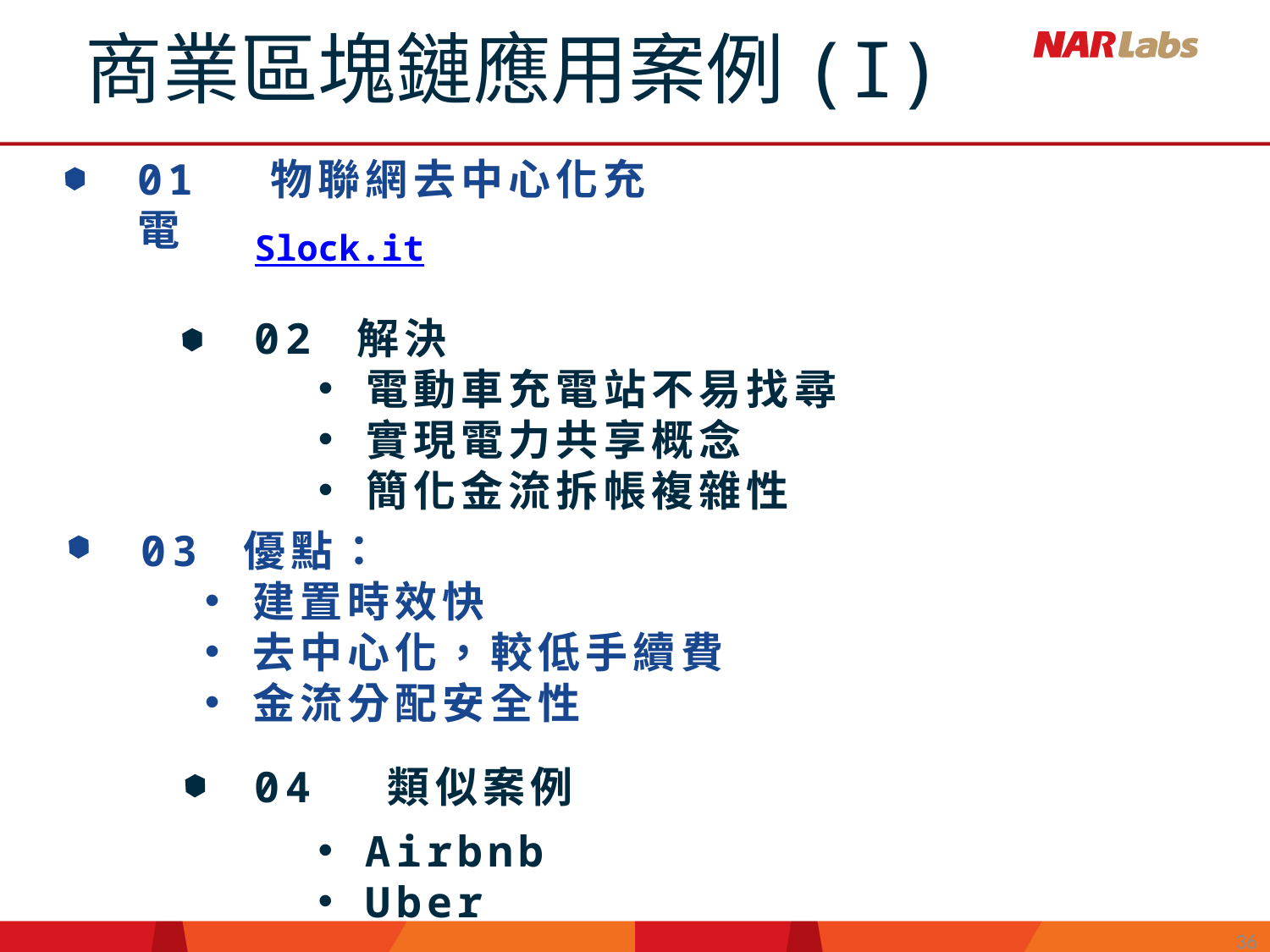

商業區塊鏈應用案例(I)
01  物聯網去中心化充電

Slock.it
02 解決
電動車充電站不易找尋
實現電力共享概念
簡化金流拆帳複雜性

03 優點：
建置時效快
去中心化，較低手續費
金流分配安全性

04  類似案例

Airbnb
Uber

36